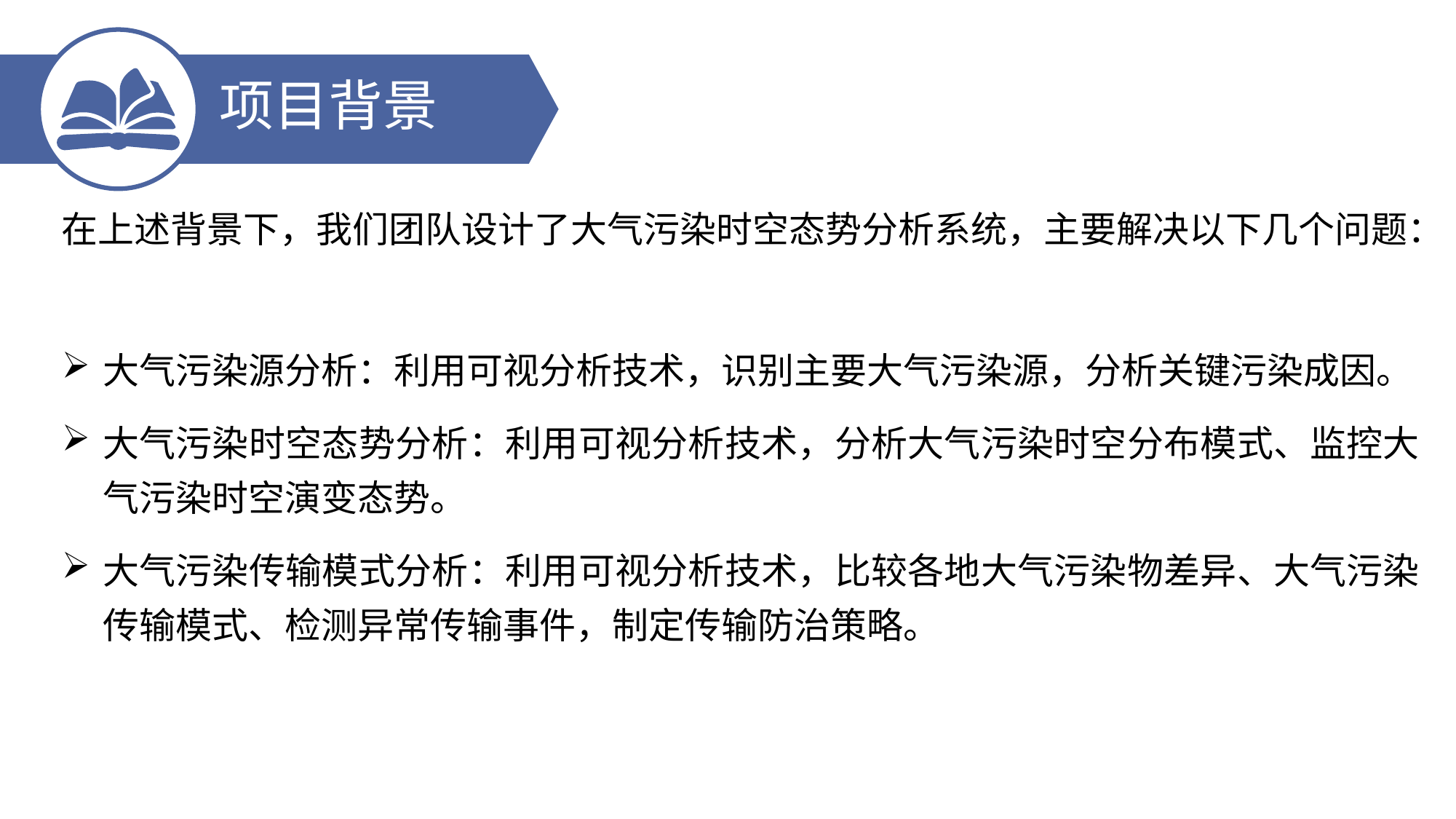

项目背景

在上述背景下，我们团队设计了大气污染时空态势分析系统，主要解决以下几个问题：
大气污染源分析：利用可视分析技术，识别主要大气污染源，分析关键污染成因。
大气污染时空态势分析：利用可视分析技术，分析大气污染时空分布模式、监控大气污染时空演变态势。
大气污染传输模式分析：利用可视分析技术，比较各地大气污染物差异、大气污染传输模式、检测异常传输事件，制定传输防治策略。